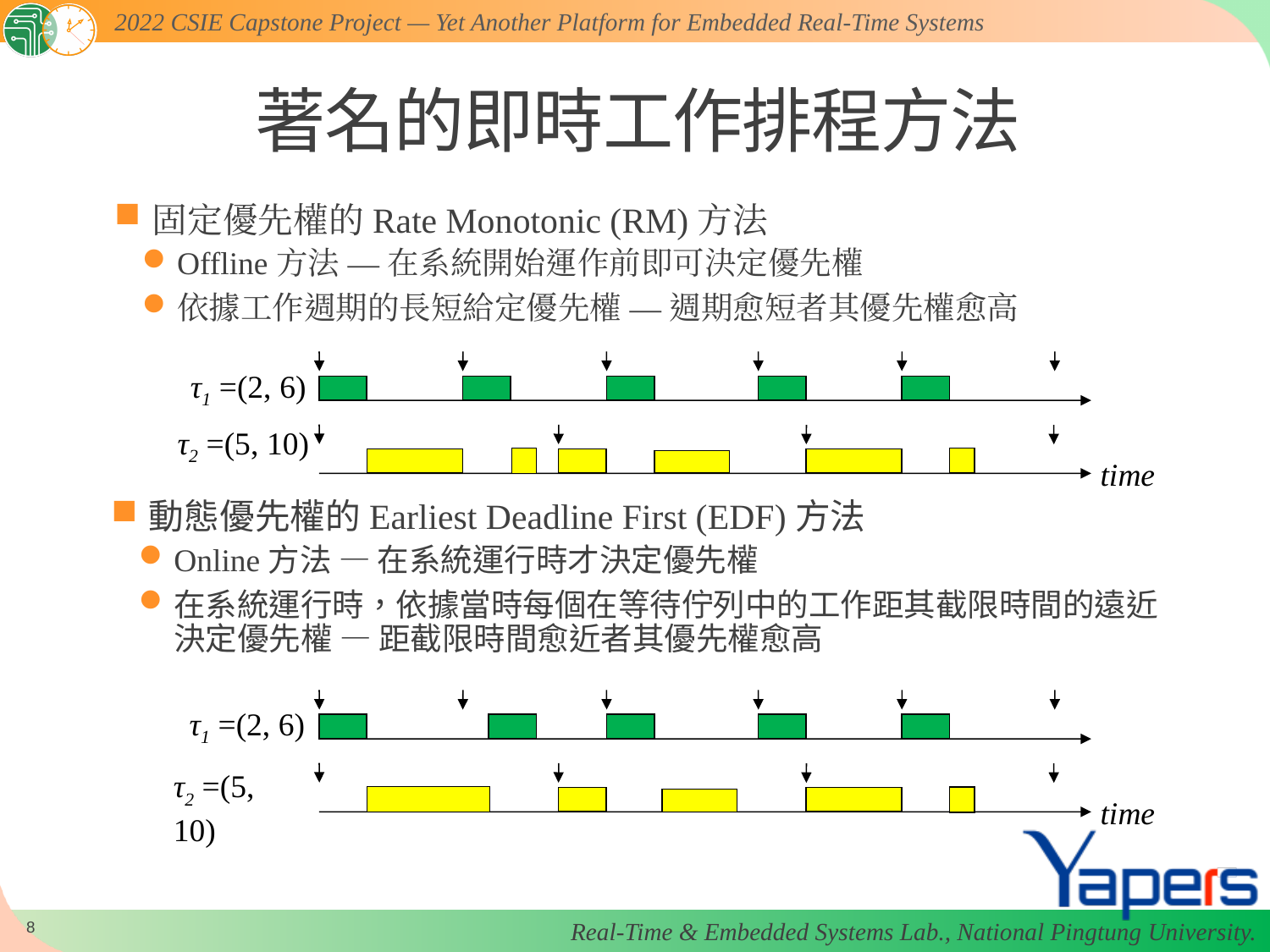

# 著名的即時工作排程方法
固定優先權的Rate Monotonic (RM)方法
Offline方法 — 在系統開始運作前即可決定優先權
依據工作週期的長短給定優先權 — 週期愈短者其優先權愈高

τ1 =(2, 6)

τ2 =(5, 10)

time

動態優先權的Earliest Deadline First (EDF)方法
Online方法 — 在系統運行時才決定優先權
在系統運行時，依據當時每個在等待佇列中的工作距其截限時間的遠近決定優先權 — 距截限時間愈近者其優先權愈高

τ1 =(2, 6)

τ2 =(5, 10)

time

8